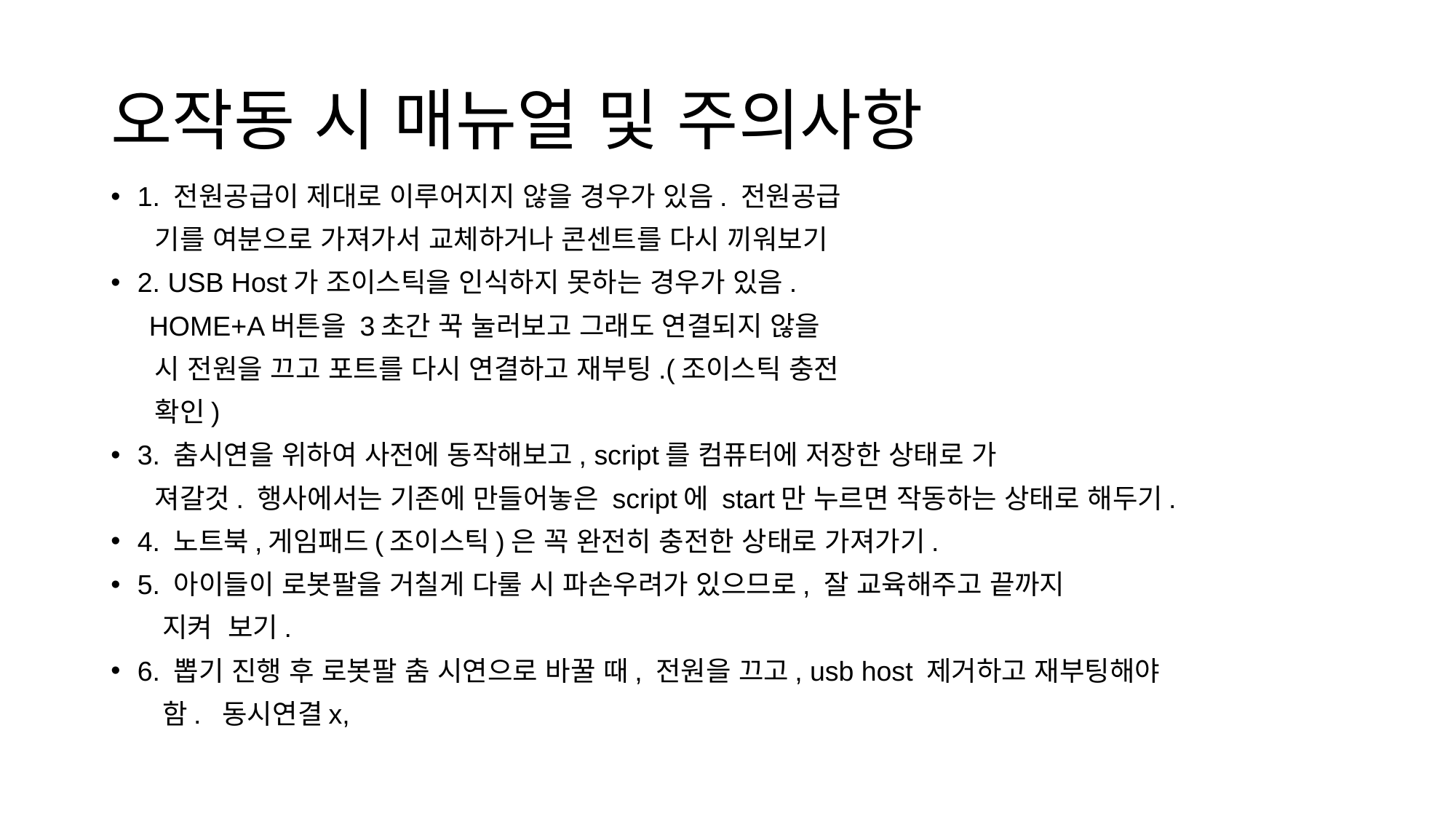

# 오작동 시 매뉴얼 및 주의사항
1. 전원공급이 제대로 이루어지지 않을 경우가 있음. 전원공급
     기를 여분으로 가져가서 교체하거나 콘센트를 다시 끼워보기
2. USB Host가 조이스틱을 인식하지 못하는 경우가 있음.
     HOME+A버튼을 3초간 꾹 눌러보고 그래도 연결되지 않을
     시 전원을 끄고 포트를 다시 연결하고 재부팅.(조이스틱 충전
     확인)
3. 춤시연을 위하여 사전에 동작해보고, script를 컴퓨터에 저장한 상태로 가
     져갈것. 행사에서는 기존에 만들어놓은 script에 start만 누르면 작동하는 상태로 해두기.
4. 노트북,게임패드(조이스틱)은 꼭 완전히 충전한 상태로 가져가기.
5. 아이들이 로봇팔을 거칠게 다룰 시 파손우려가 있으므로, 잘 교육해주고 끝까지
      지켜  보기.
6. 뽑기 진행 후 로봇팔 춤 시연으로 바꿀 때, 전원을 끄고, usb host 제거하고 재부팅해야
      함.  동시연결x,